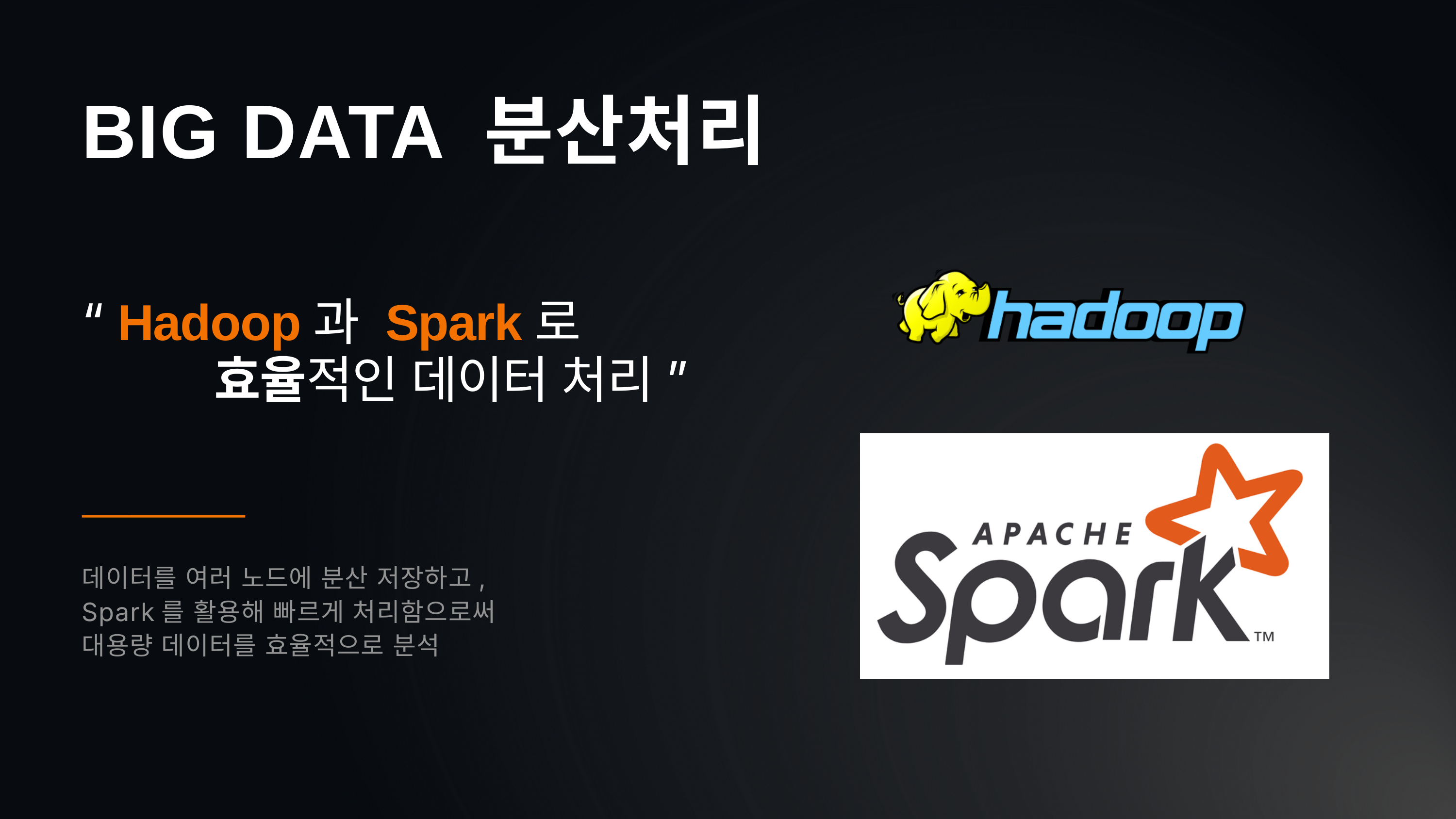

BIG DATA 분산처리

“ Hadoop과 Spark로
         효율적인 데이터 처리 ”

데이터를 여러 노드에 분산 저장하고, Spark를 활용해 빠르게 처리함으로써
대용량 데이터를 효율적으로 분석